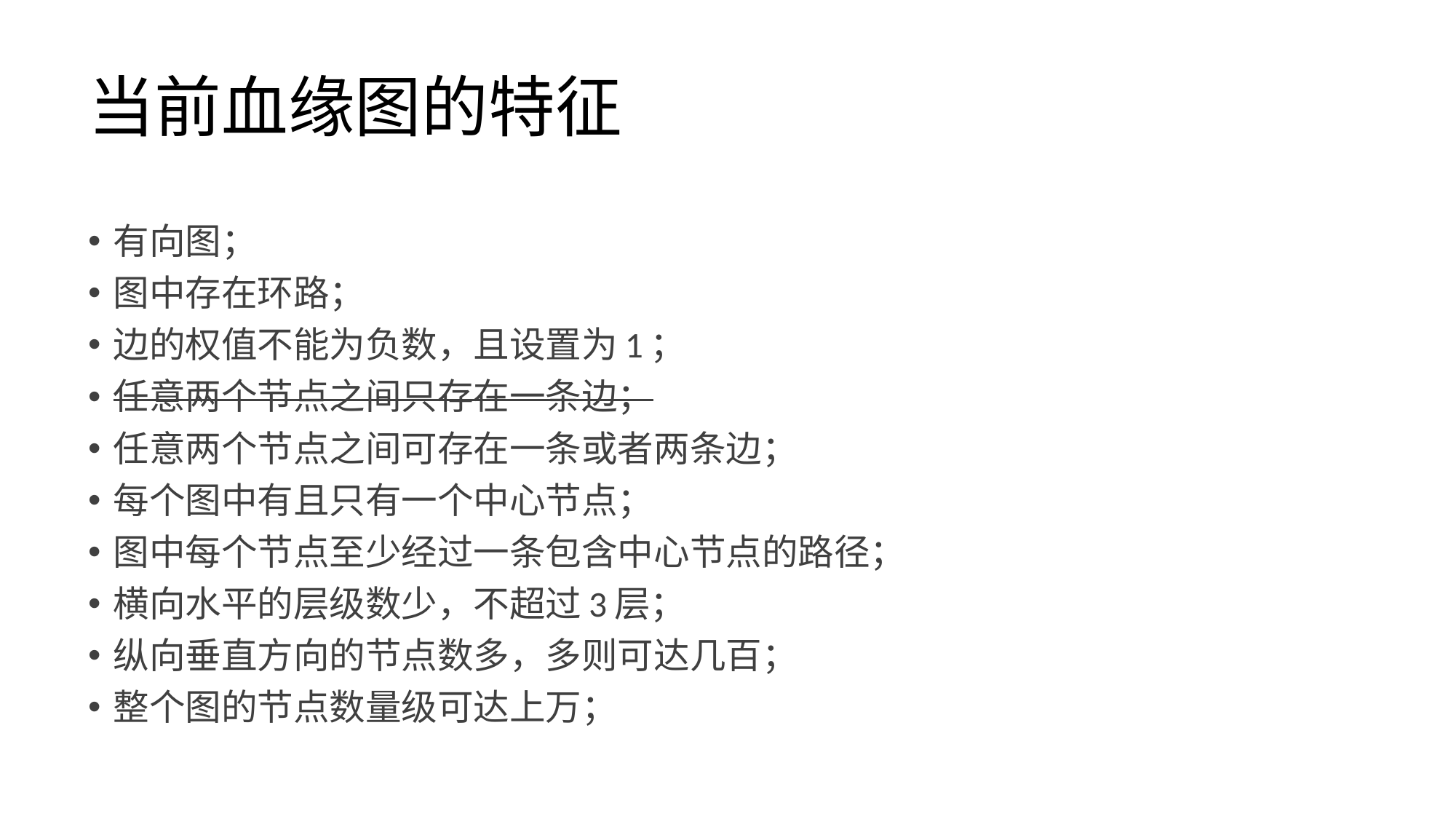

# 当前血缘图的特征
有向图；
图中存在环路；
边的权值不能为负数，且设置为1；
任意两个节点之间只存在一条边；
任意两个节点之间可存在一条或者两条边；
每个图中有且只有一个中心节点；
图中每个节点至少经过一条包含中心节点的路径；
横向水平的层级数少，不超过3层；
纵向垂直方向的节点数多，多则可达几百；
整个图的节点数量级可达上万；